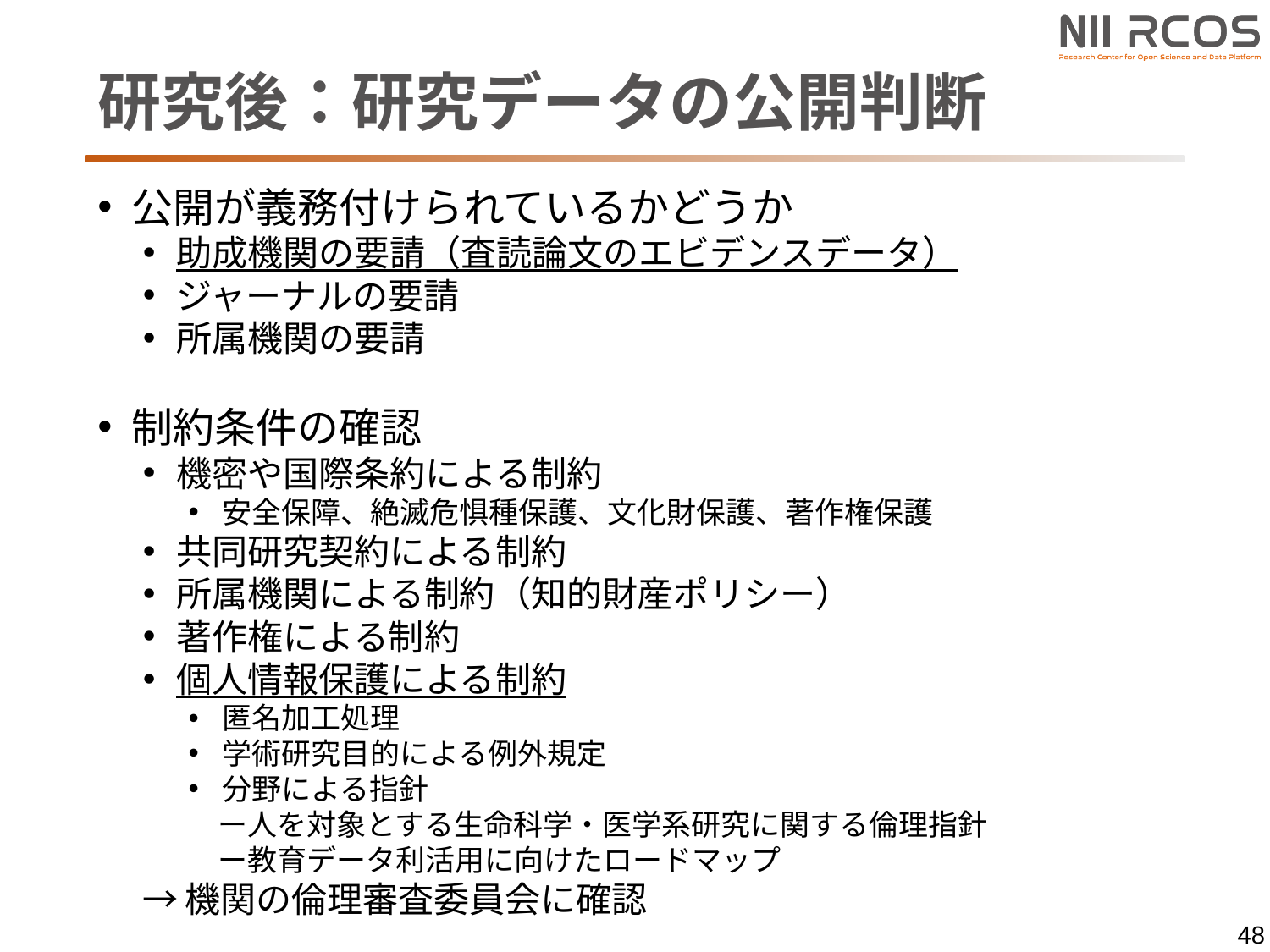

# 研究後：研究データの公開判断
公開が義務付けられているかどうか
助成機関の要請（査読論文のエビデンスデータ）
ジャーナルの要請
所属機関の要請

制約条件の確認
機密や国際条約による制約
安全保障、絶滅危惧種保護、文化財保護、著作権保護
共同研究契約による制約
所属機関による制約（知的財産ポリシー）
著作権による制約
個人情報保護による制約
匿名加工処理
学術研究目的による例外規定
分野による指針
　ー人を対象とする生命科学・医学系研究に関する倫理指針
　ー教育データ利活用に向けたロードマップ
→機関の倫理審査委員会に確認

48